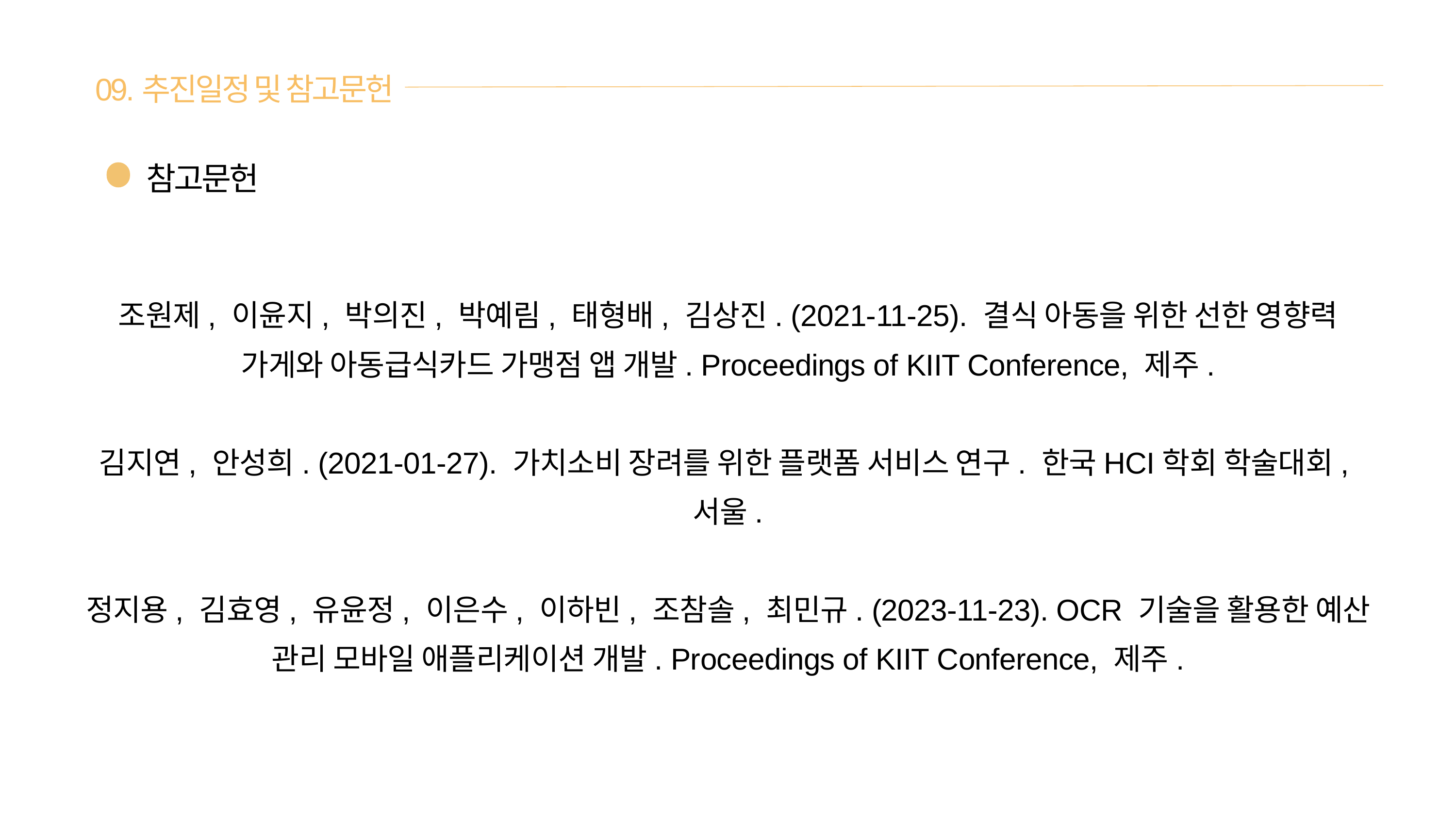

09.추진일정 및 참고문헌

참고문헌

조원제, 이윤지, 박의진, 박예림, 태형배, 김상진. (2021-11-25). 결식 아동을 위한 선한 영향력 가게와 아동급식카드 가맹점 앱 개발. Proceedings of KIIT Conference, 제주.

김지연, 안성희. (2021-01-27). 가치소비 장려를 위한 플랫폼 서비스 연구. 한국HCI학회 학술대회,
서울.

정지용, 김효영, 유윤정, 이은수, 이하빈, 조참솔, 최민규. (2023-11-23). OCR 기술을 활용한 예산 관리 모바일 애플리케이션 개발. Proceedings of KIIT Conference, 제주.